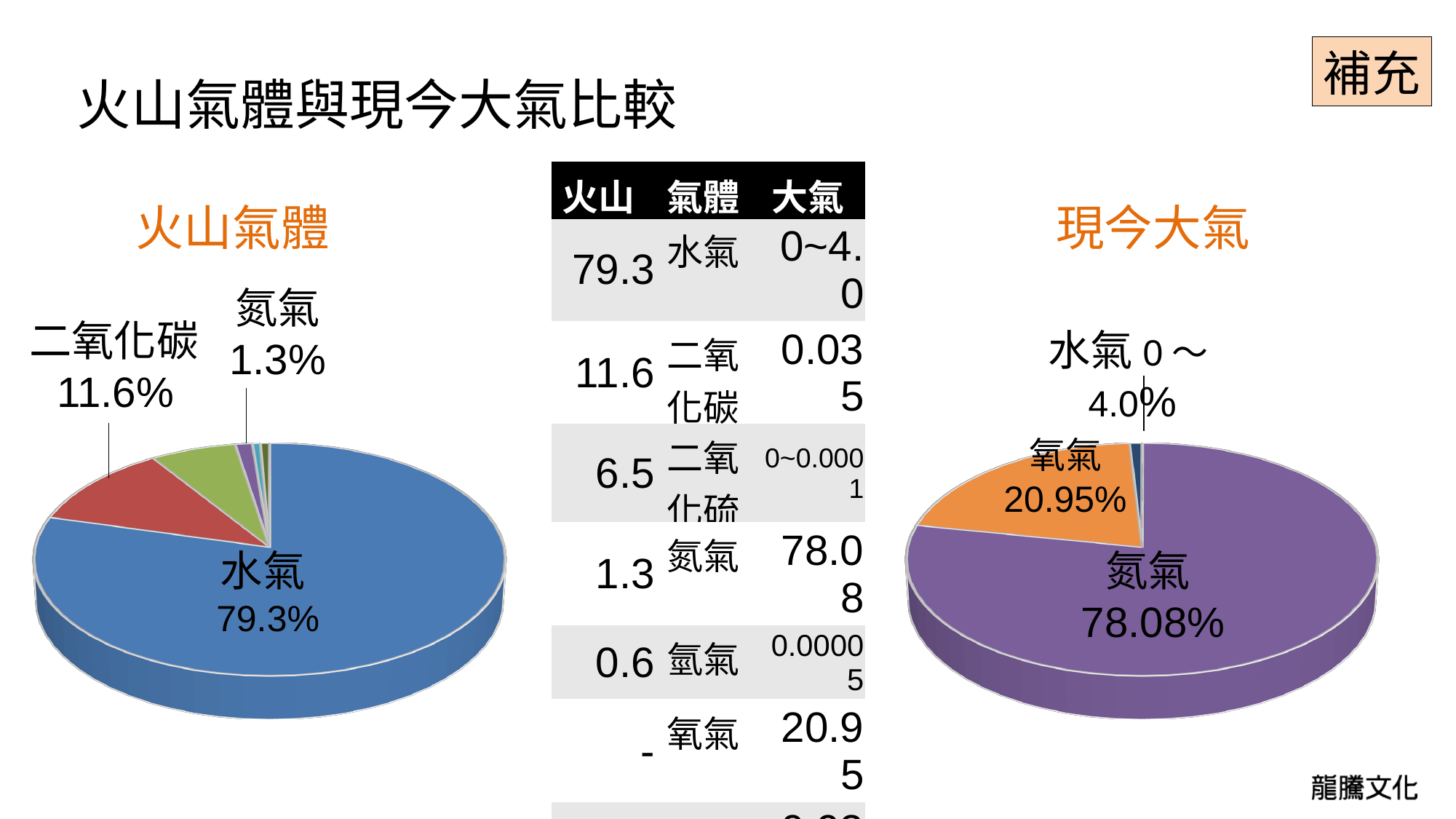

補充
火山氣體與現今大氣比較
| 火山 | 氣體 | 大氣 |
| --- | --- | --- |
| 79.3 | 水氣 | 0~4.0 |
| 11.6 | 二氧化碳 | 0.035 |
| 6.5 | 二氧化硫 | 0~0.0001 |
| 1.3 | 氮氣 | 78.08 |
| 0.6 | 氫氣 | 0.00005 |
| - | 氧氣 | 20.95 |
| - | 氬 | 0.93 |
| - | 臭氧 | 0.000007 |
| 0.7 | 其他 | - |
火山氣體
現今大氣
氮氣
1.3%
二氧化碳11.6%
水氣0～4.0%

[unsupported chart]

[unsupported chart]

氧氣
20.95%
水氣79.3%
氮氣78.08%